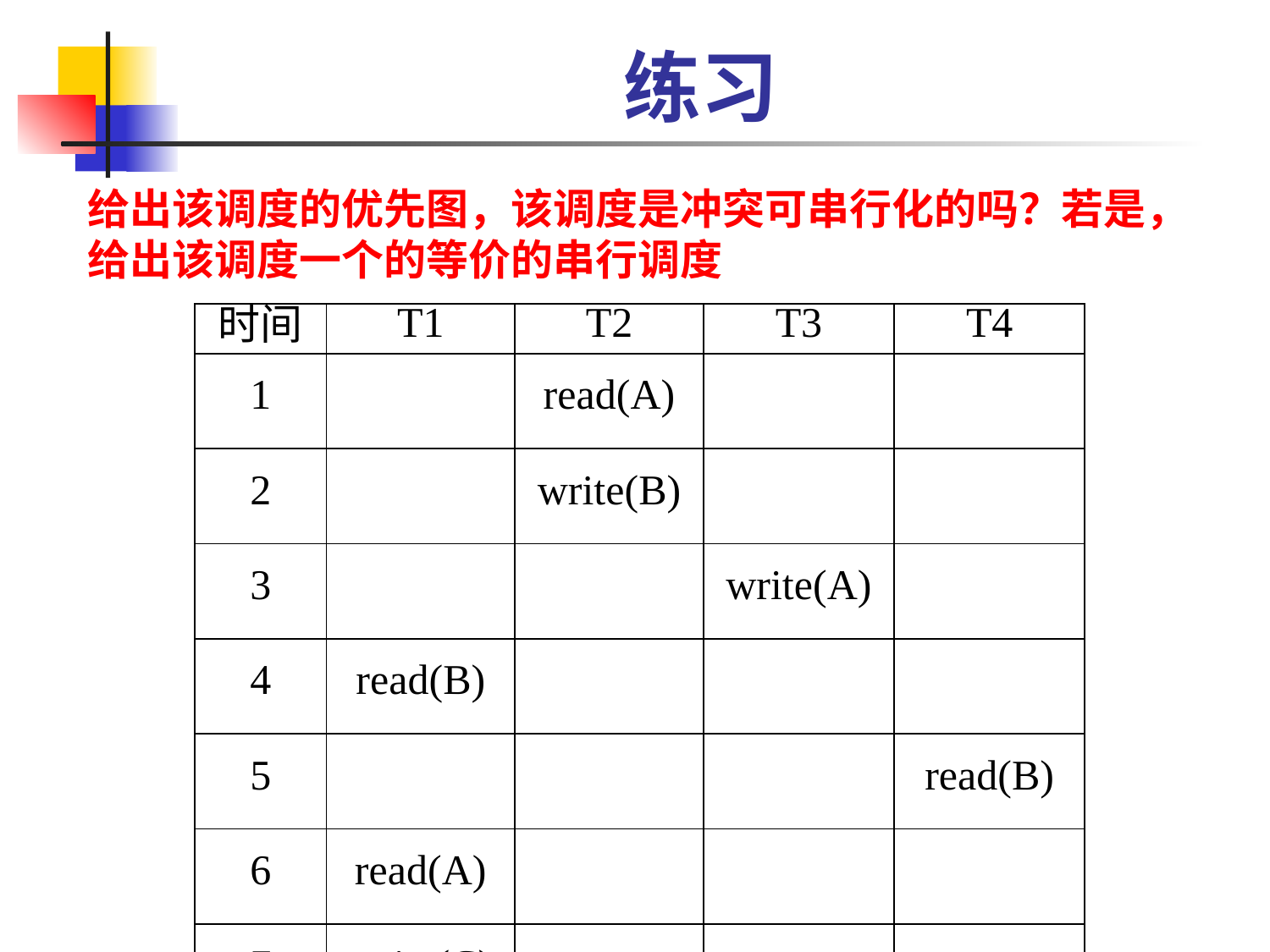

# 练习
给出该调度的优先图，该调度是冲突可串行化的吗？若是，给出该调度一个的等价的串行调度
| 时间 | T1 | T2 | T3 | T4 |
| --- | --- | --- | --- | --- |
| 1 |  | read(A) |  |  |
| 2 |  | write(B) |  |  |
| 3 |  |  | write(A) |  |
| 4 | read(B) |  |  |  |
| 5 |  |  |  | read(B) |
| 6 | read(A) |  |  |  |
| 7 | write(C) |  |  |  |
| 8 |  |  |  | write(A) |